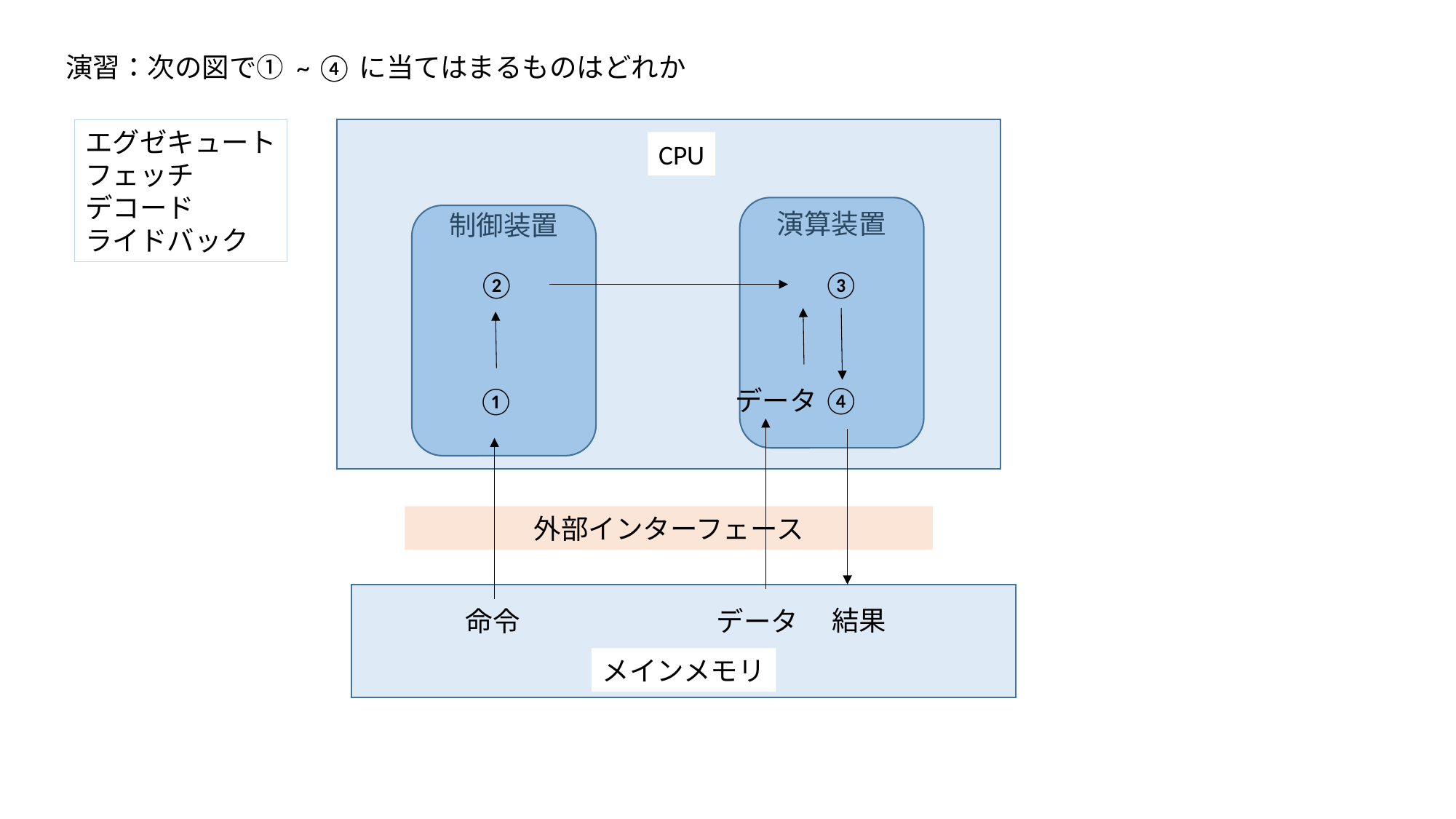

演習：次の図で① ~ ④に当てはまるものはどれか
エグゼキュート
フェッチ
デコード
ライドバック

CPU

演算装置
制御装置

②
③
④
①
データ
外部インターフェース

結果
命令
データ
メインメモリ